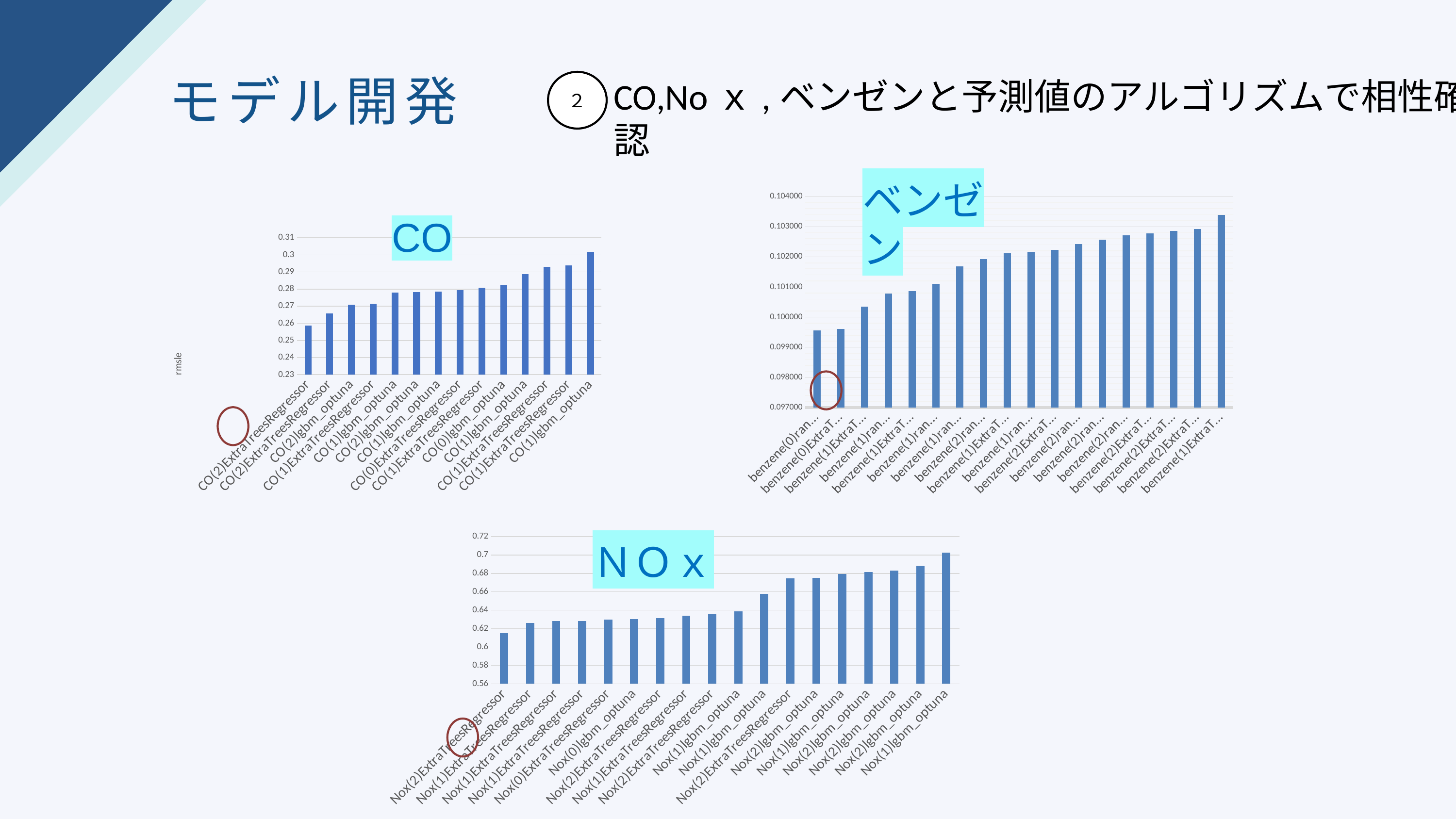

モデル開発
CO,Noｘ,ベンゼンと予測値のアルゴリズムで相性確認
２
ベンゼン

### Chart

| Category |  |
|---|---|
| benzene(0)randomforest | 0.0995636854935205 |
| benzene(0)ExtraTreesRegressor | 0.0996095150028056 |
| benzene(1)ExtraTreesRegressor | 0.100342327234649 |
| benzene(1)randomforest | 0.100779597508074 |
| benzene(1)ExtraTreesRegressor | 0.100857415001516 |
| benzene(1)randomforest | 0.101106951861899 |
| benzene(1)randomforest | 0.101685976245074 |
| benzene(2)randomforest | 0.101920423113764 |
| benzene(1)ExtraTreesRegressor | 0.102127000720677 |
| benzene(1)randomforest | 0.102165848269025 |
| benzene(2)ExtraTreesRegressor | 0.10223952550317 |
| benzene(2)randomforest | 0.102418143844604 |
| benzene(2)randomforest | 0.102572326593536 |
| benzene(2)randomforest | 0.102712785059652 |
| benzene(2)ExtraTreesRegressor | 0.102781170915788 |
| benzene(2)ExtraTreesRegressor | 0.102860613017188 |
| benzene(2)ExtraTreesRegressor | 0.10291806338799 |
| benzene(1)ExtraTreesRegressor | 0.103389953894414 |
CO

### Chart

| Category |  |
|---|---|
| CO(2)ExtraTreesRegressor | 0.258615491821402 |
| CO(2)ExtraTreesRegressor | 0.265708495699301 |
| CO(2)lgbm_optuna | 0.27101 |
| CO(1)ExtraTreesRegressor | 0.271580420581947 |
| CO(1)lgbm_optuna | 0.27788 |
| CO(2)lgbm_optuna | 0.27835 |
| CO(1)lgbm_optuna | 0.27867 |
| CO(0)ExtraTreesRegressor | 0.279504881664838 |
| CO(1)ExtraTreesRegressor | 0.28080880961494 |
| CO(0)lgbm_optuna | 0.28246 |
| CO(1)lgbm_optuna | 0.28886 |
| CO(1)ExtraTreesRegressor | 0.293100205888274 |
| CO(1)ExtraTreesRegressor | 0.293922806061015 |
| CO(1)lgbm_optuna | 0.30187 |

### Chart

| Category |  |
|---|---|
| Nox(2)ExtraTreesRegressor | 0.614860700323682 |
| Nox(1)ExtraTreesRegressor | 0.625895007394539 |
| Nox(1)ExtraTreesRegressor | 0.628179882193414 |
| Nox(1)ExtraTreesRegressor | 0.62829821245181 |
| Nox(0)ExtraTreesRegressor | 0.629922510332065 |
| Nox(0)lgbm_optuna | 0.63019 |
| Nox(2)ExtraTreesRegressor | 0.631241509915613 |
| Nox(1)ExtraTreesRegressor | 0.634247655678222 |
| Nox(2)ExtraTreesRegressor | 0.635793268784118 |
| Nox(1)lgbm_optuna | 0.63893 |
| Nox(1)lgbm_optuna | 0.65772 |
| Nox(2)ExtraTreesRegressor | 0.674348707087709 |
| Nox(2)lgbm_optuna | 0.675 |
| Nox(1)lgbm_optuna | 0.67908 |
| Nox(2)lgbm_optuna | 0.6813 |
| Nox(2)lgbm_optuna | 0.68284 |
| Nox(2)lgbm_optuna | 0.68804 |
| Nox(1)lgbm_optuna | 0.70265 |
ＮＯｘ